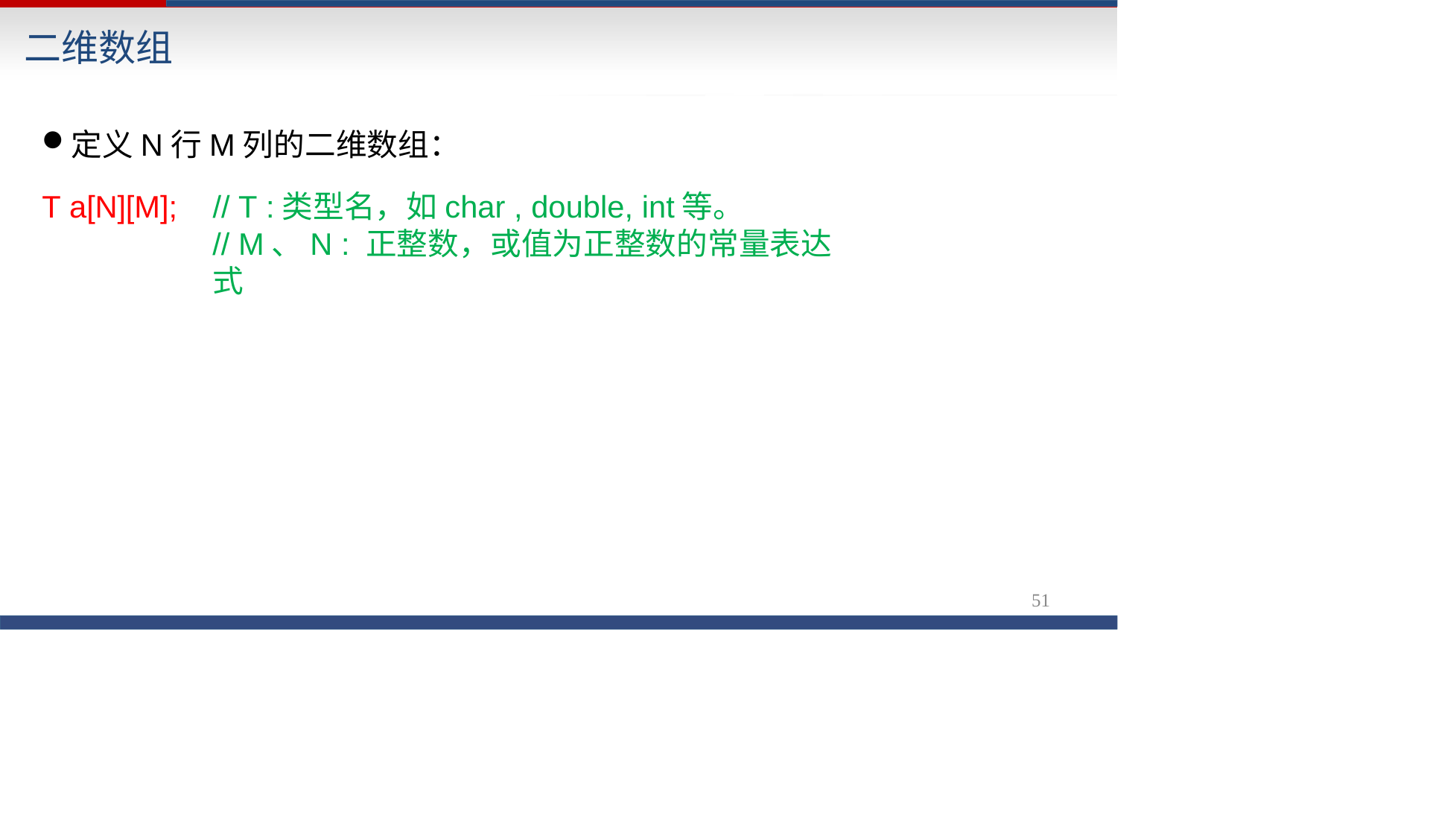

# 二维数组
定义N行M列的二维数组：

T a[N][M];	// T :类型名，如char , double, int等。
// M、N : 正整数，或值为正整数的常量表达式
51